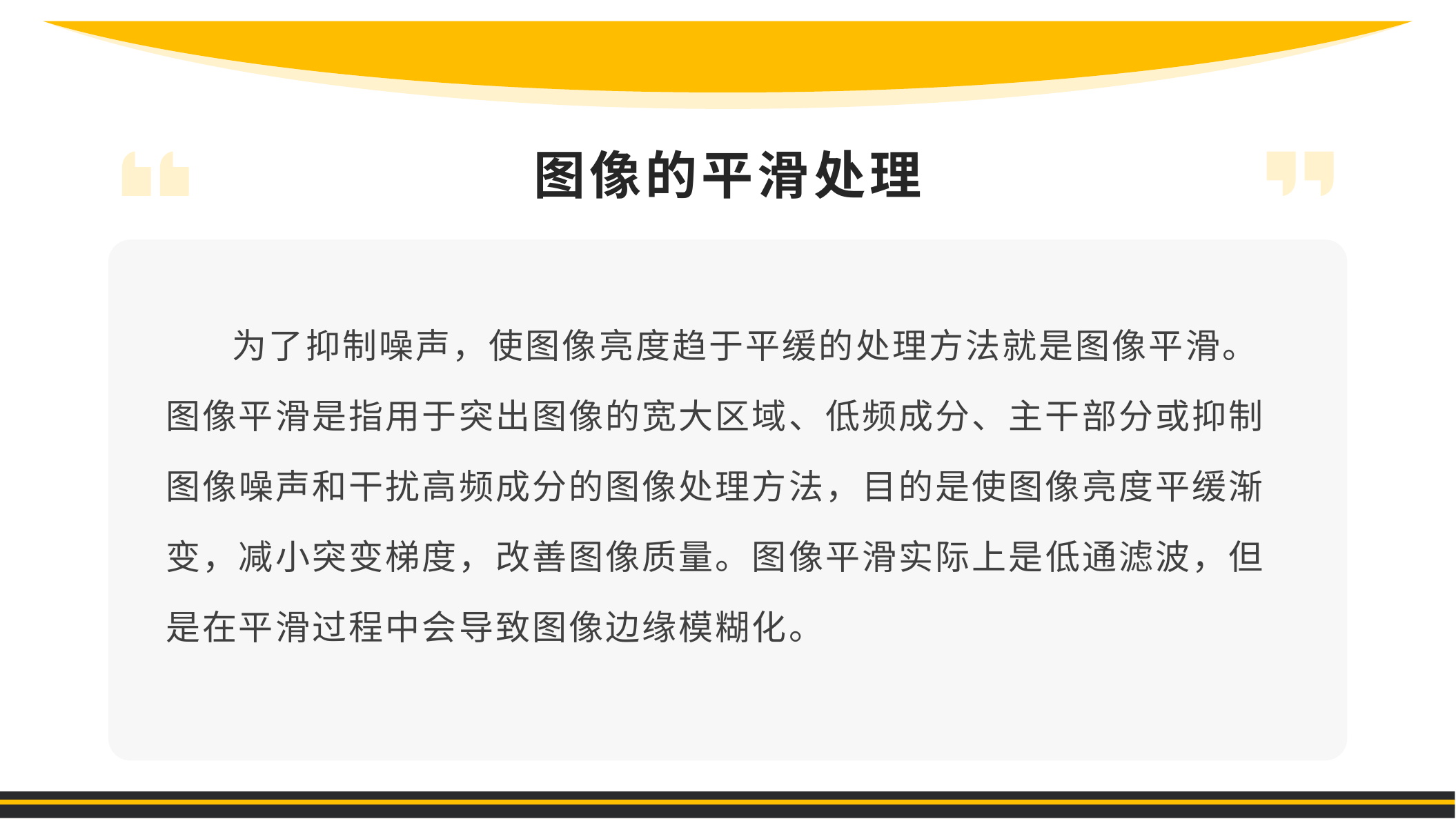

图像的平滑处理

      为了抑制噪声，使图像亮度趋于平缓的处理方法就是图像平滑。图像平滑是指用于突出图像的宽大区域、低频成分、主干部分或抑制图像噪声和干扰高频成分的图像处理方法，目的是使图像亮度平缓渐变，减小突变梯度，改善图像质量。图像平滑实际上是低通滤波，但是在平滑过程中会导致图像边缘模糊化。